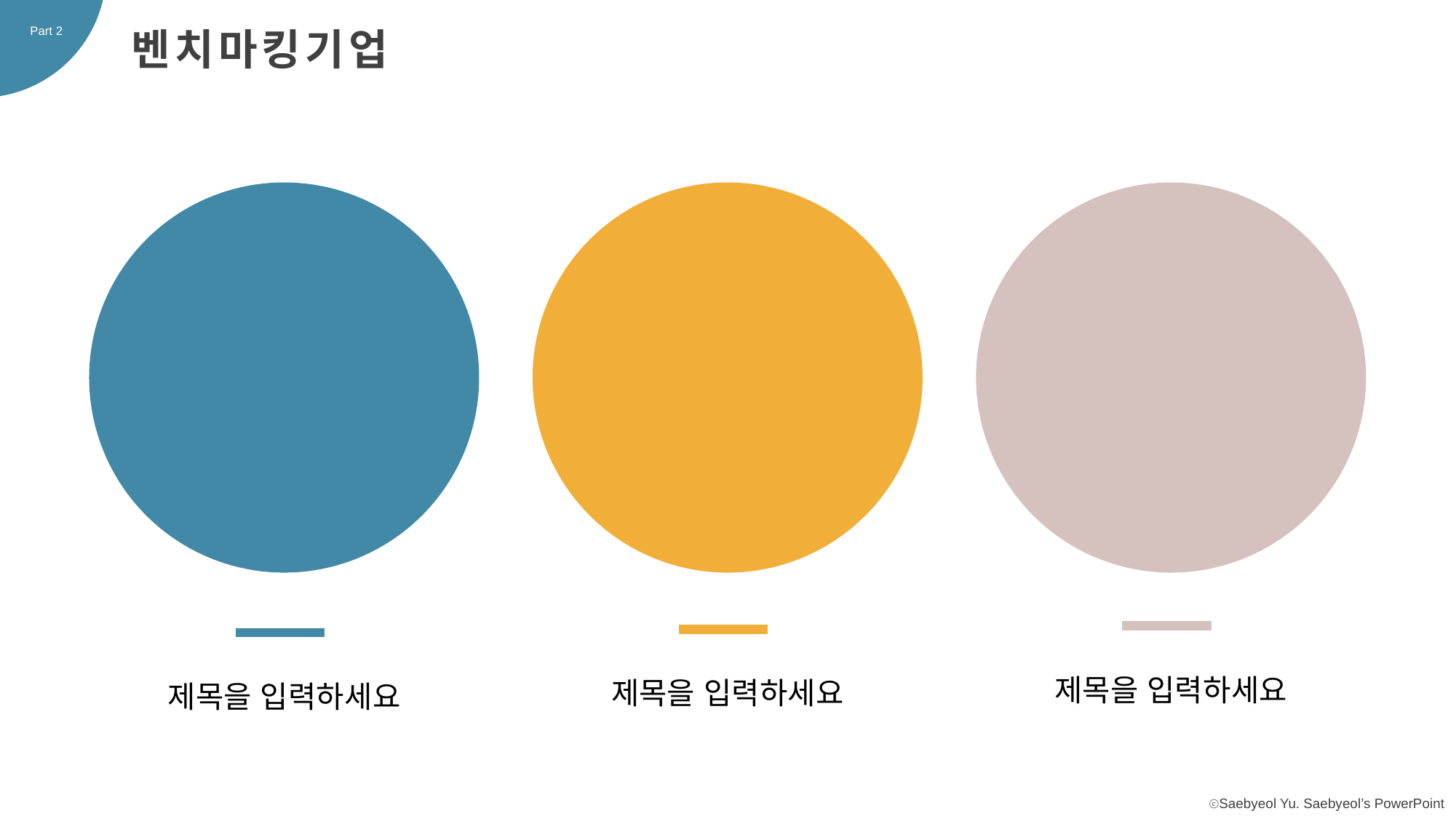

Part 2
벤치마킹기업

제목을 입력하세요
제목을 입력하세요
제목을 입력하세요